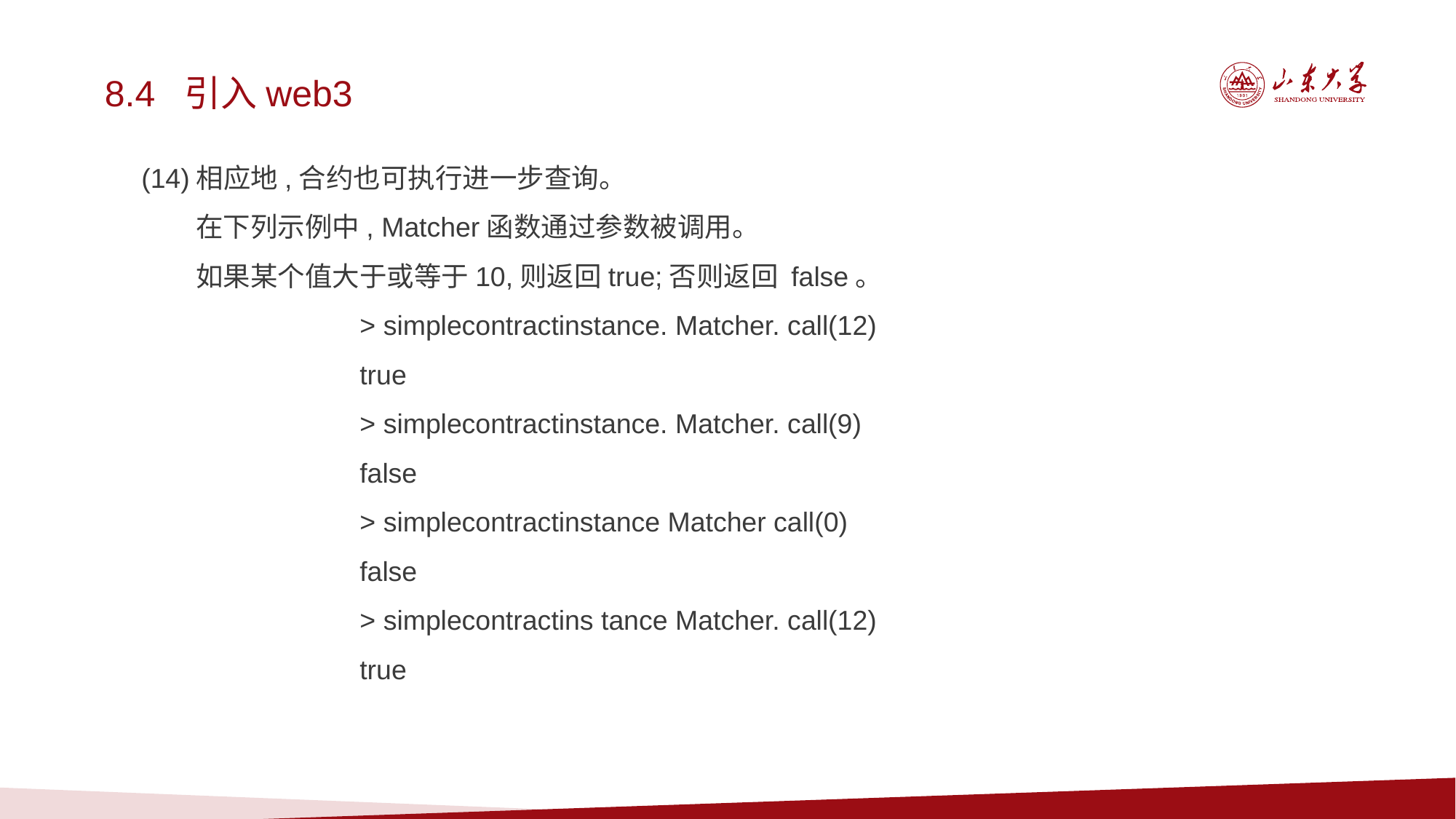

8.4  引入web3
(14)相应地,合约也可执行进一步查询。
在下列示例中, Matcher函数通过参数被调用。
如果某个值大于或等于10,则返回true;否则返回 false。
> simplecontractinstance. Matcher. call(12)
true
> simplecontractinstance. Matcher. call(9)
false
> simplecontractinstance Matcher call(0)
false
> simplecontractins tance Matcher. call(12)
true